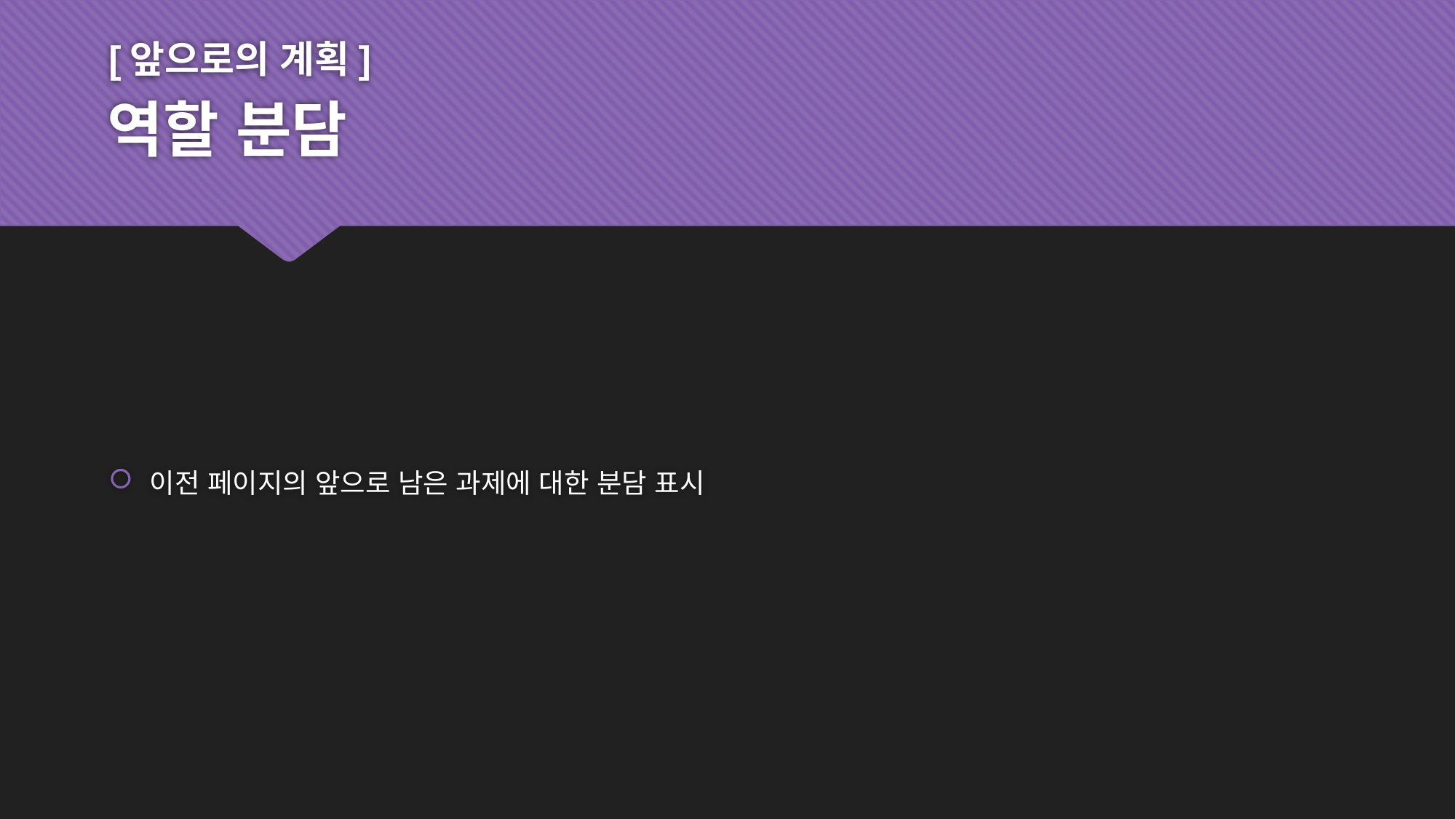

[앞으로의 계획]
# 역할 분담
이전 페이지의 앞으로 남은 과제에 대한 분담 표시